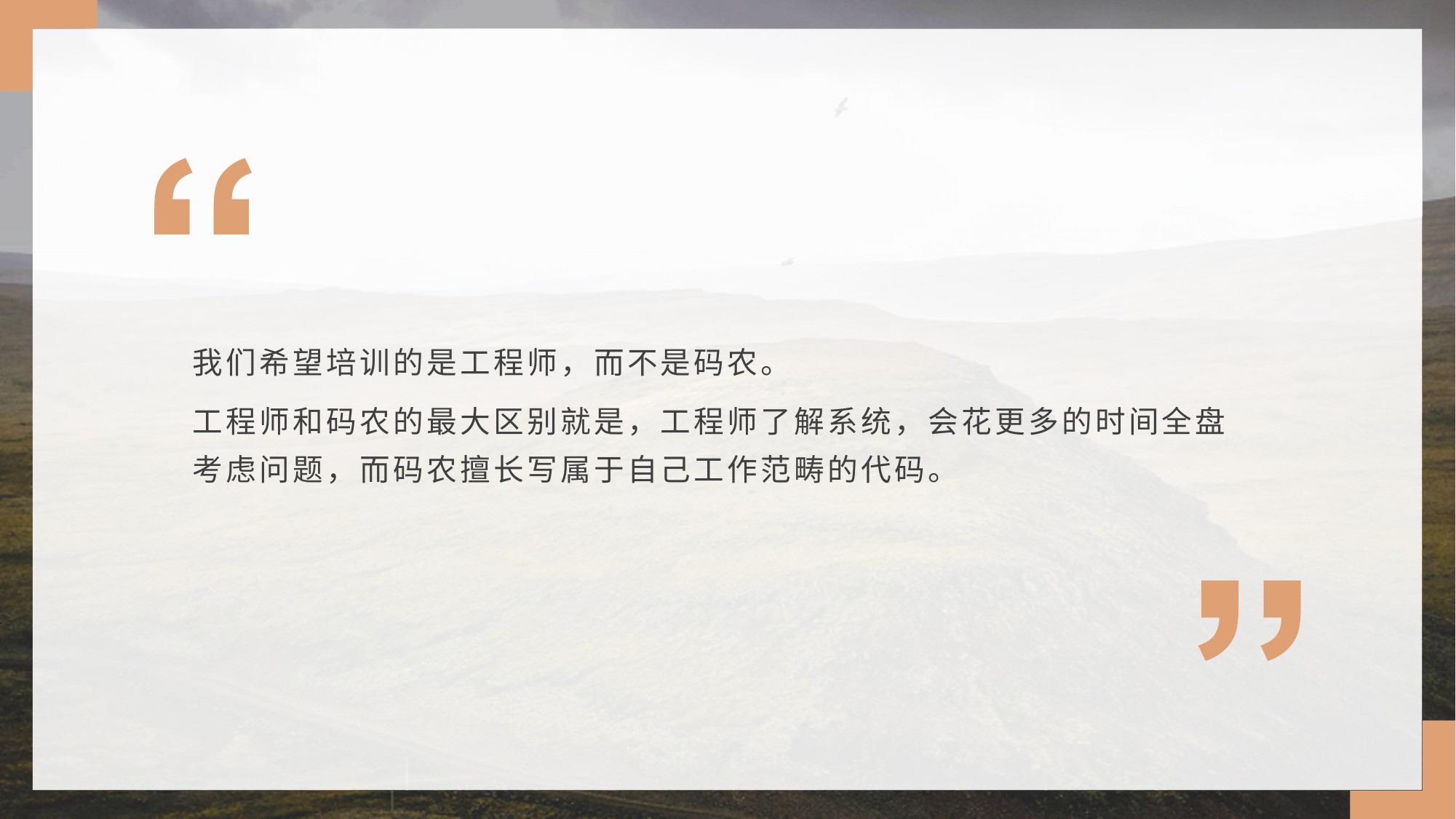

我们希望培训的是工程师，而不是码农。
工程师和码农的最大区别就是，工程师了解系统，会花更多的时间全盘考虑问题，而码农擅长写属于自己工作范畴的代码。